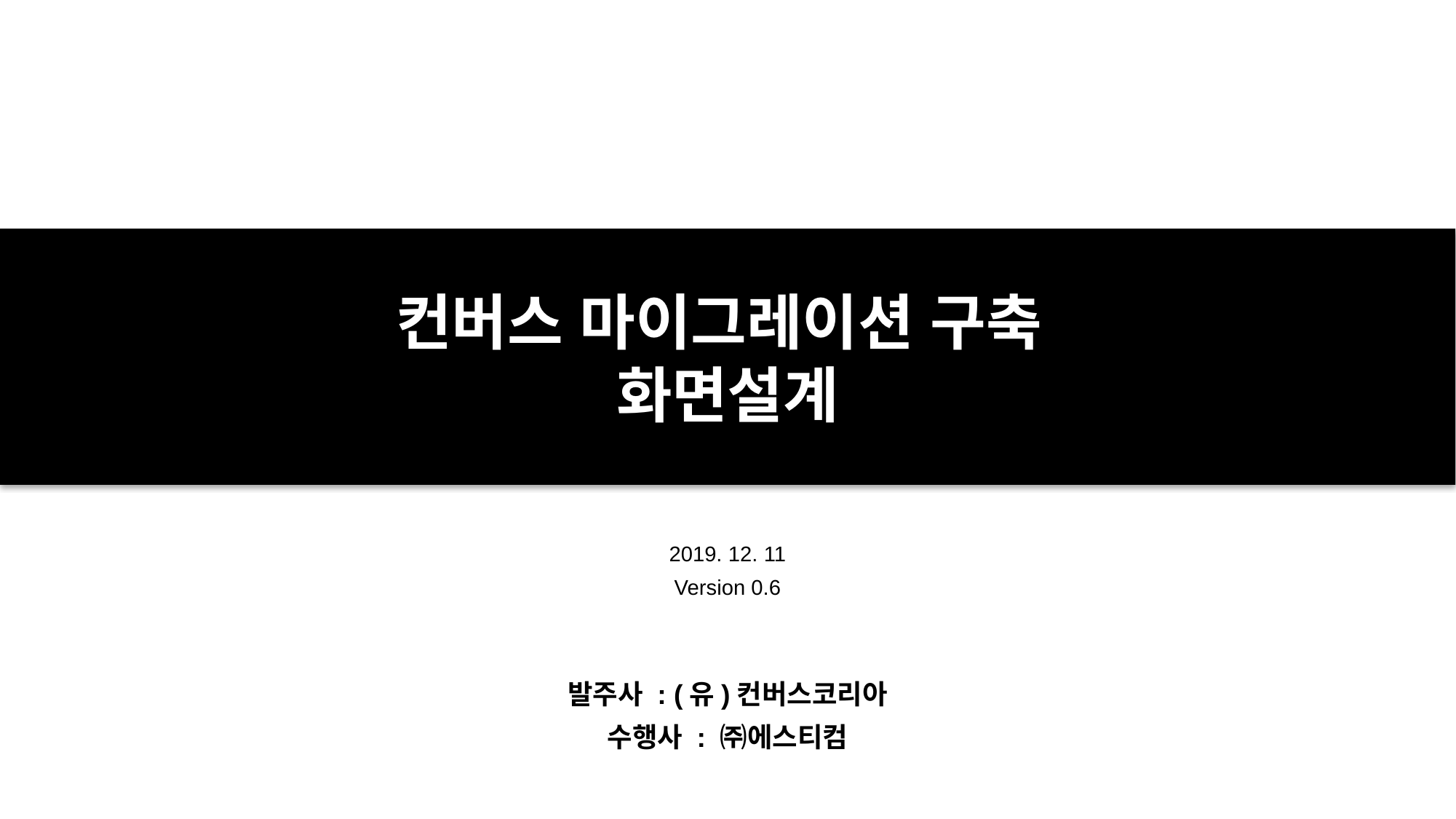

2019. 12. 11
Version 0.6

발주사 : (유)컨버스코리아
수행사 : ㈜에스티컴